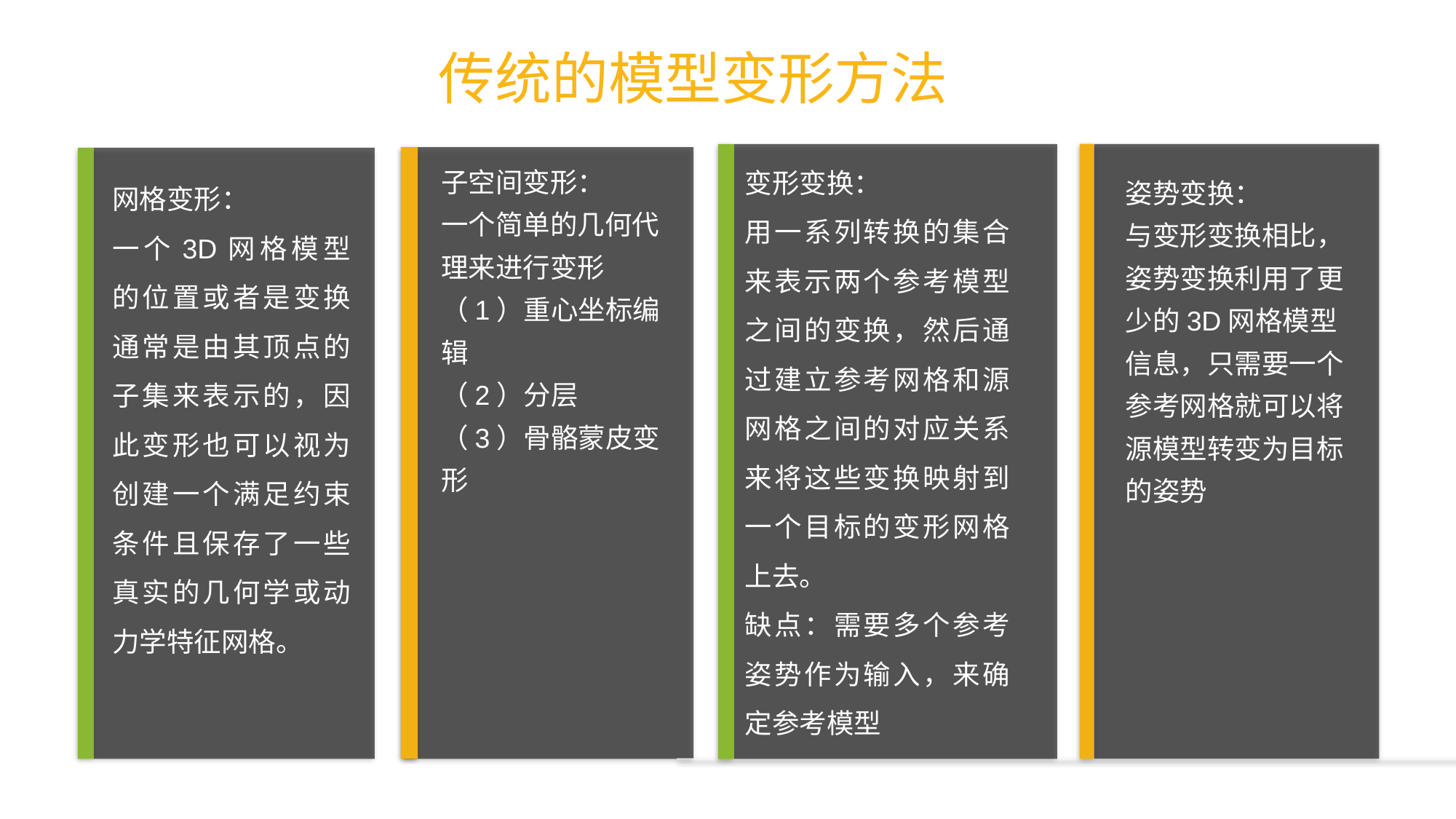

传统的模型变形方法

变形变换：
用一系列转换的集合来表示两个参考模型之间的变换，然后通过建立参考网格和源网格之间的对应关系来将这些变换映射到一个目标的变形网格上去。
缺点：需要多个参考姿势作为输入，来确定参考模型

子空间变形：
一个简单的几何代理来进行变形
（1）重心坐标编辑
（2）分层
（3）骨骼蒙皮变形

网格变形：
一个3D网格模型的位置或者是变换通常是由其顶点的子集来表示的，因此变形也可以视为创建一个满足约束条件且保存了一些真实的几何学或动力学特征网格。

姿势变换：
与变形变换相比，姿势变换利用了更少的3D网格模型信息，只需要一个参考网格就可以将源模型转变为目标的姿势